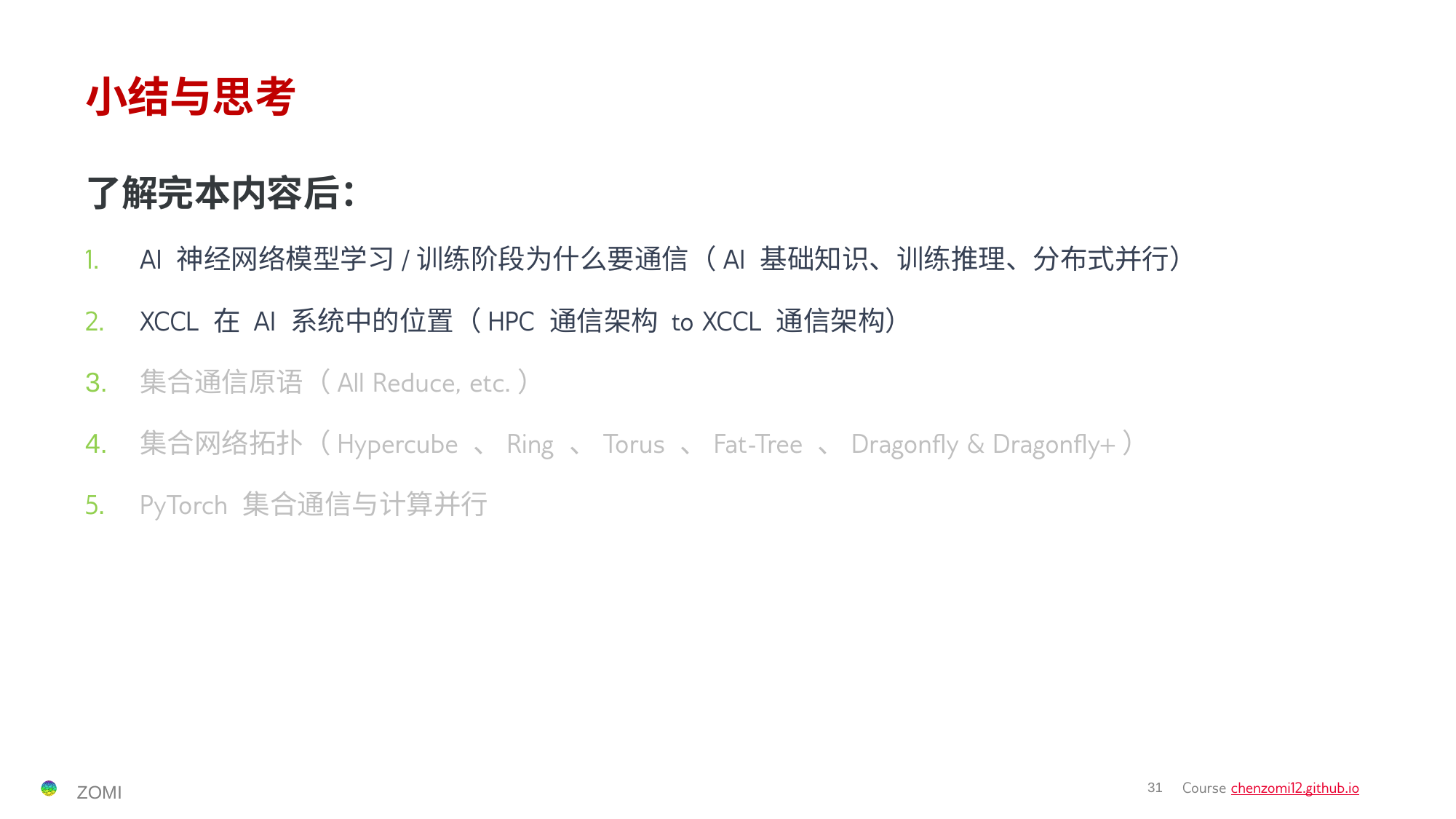

# 小结与思考
了解完本内容后：
AI 神经网络模型学习/训练阶段为什么要通信（AI 基础知识、训练推理、分布式并行）
XCCL 在 AI 系统中的位置（HPC 通信架构 to XCCL 通信架构）
集合通信原语（All Reduce, etc.）
集合网络拓扑（Hypercube 、Ring 、Torus 、Fat-Tree 、Dragonfly & Dragonfly+）
PyTorch 集合通信与计算并行